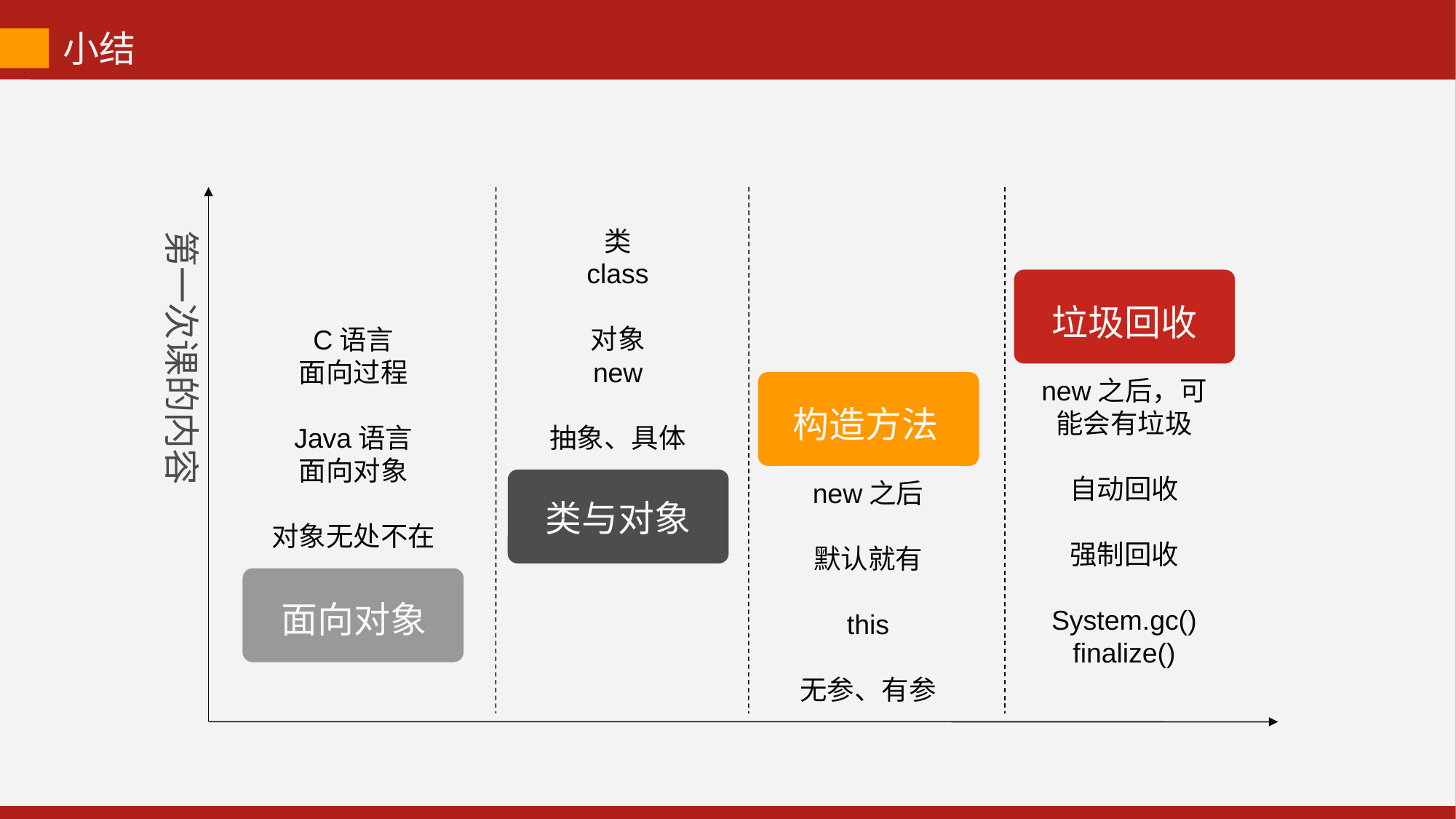

小结

类
class

对象
new

抽象、具体
第一次课的内容

垃圾回收
C语言
面向过程

Java语言
面向对象

对象无处不在
new之后，可能会有垃圾

自动回收

强制回收

System.gc()
finalize()

构造方法

类与对象
new之后

默认就有

this

无参、有参

面向对象